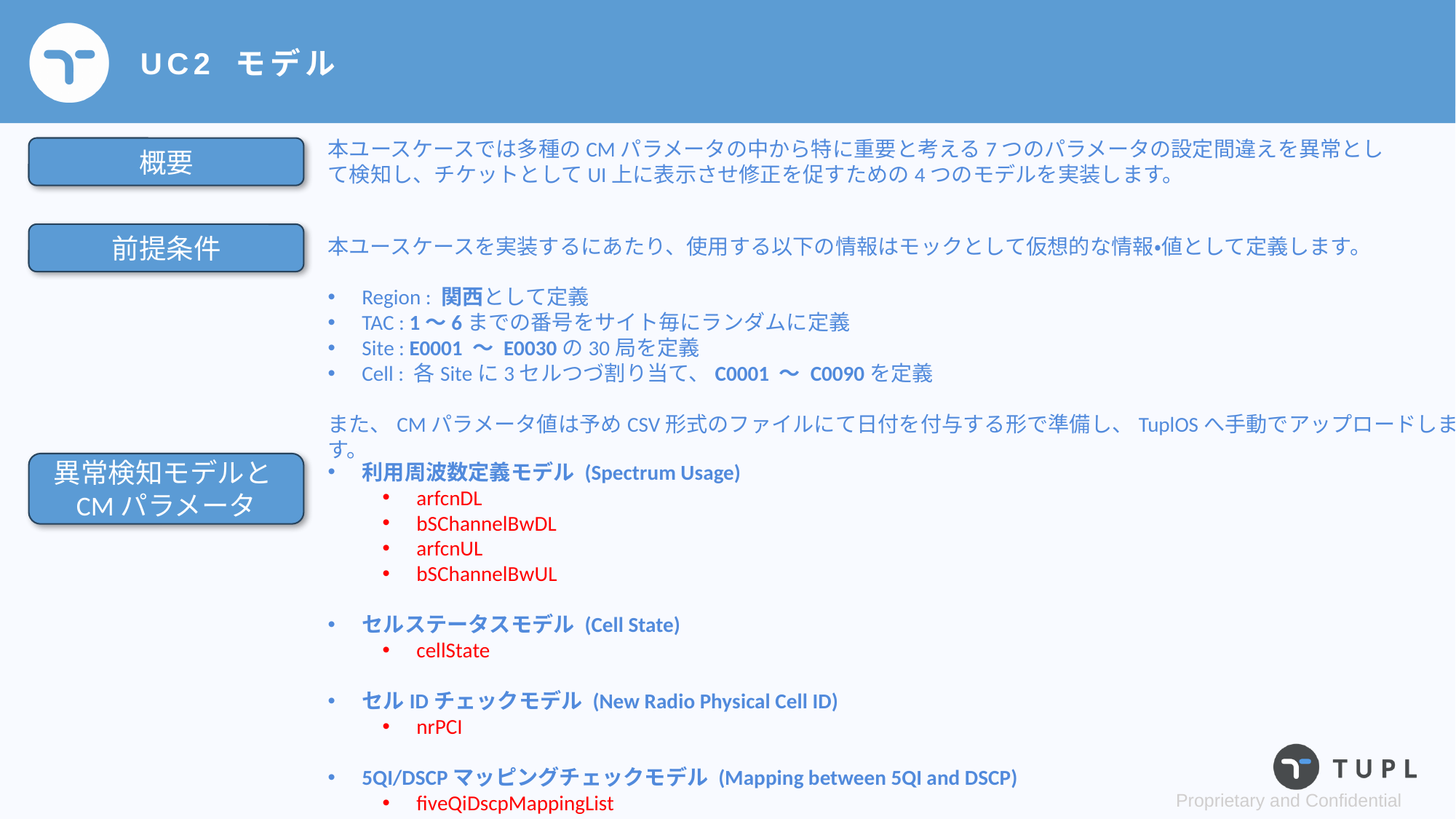

# UC2 モデル
本ユースケースでは多種のCMパラメータの中から特に重要と考える7つのパラメータの設定間違えを異常として検知し、チケットとしてUI上に表示させ修正を促すための4つのモデルを実装します。
概要
前提条件
本ユースケースを実装するにあたり、使用する以下の情報はモックとして仮想的な情報・値として定義します。

Region : 関西として定義
TAC : 1〜6までの番号をサイト毎にランダムに定義
Site : E0001 〜 E0030の30局を定義
Cell : 各Siteに3セルつづ割り当て、C0001 〜 C0090を定義

また、CMパラメータ値は予めCSV形式のファイルにて日付を付与する形で準備し、TuplOSへ手動でアップロードします。
利用周波数定義モデル (Spectrum Usage)
arfcnDL
bSChannelBwDL
arfcnUL
bSChannelBwUL

セルステータスモデル (Cell State)
cellState

セルIDチェックモデル (New Radio Physical Cell ID)
nrPCI

5QI/DSCPマッピングチェックモデル (Mapping between 5QI and DSCP)
fiveQiDscpMappingList

異常検知モデルとCMパラメータ